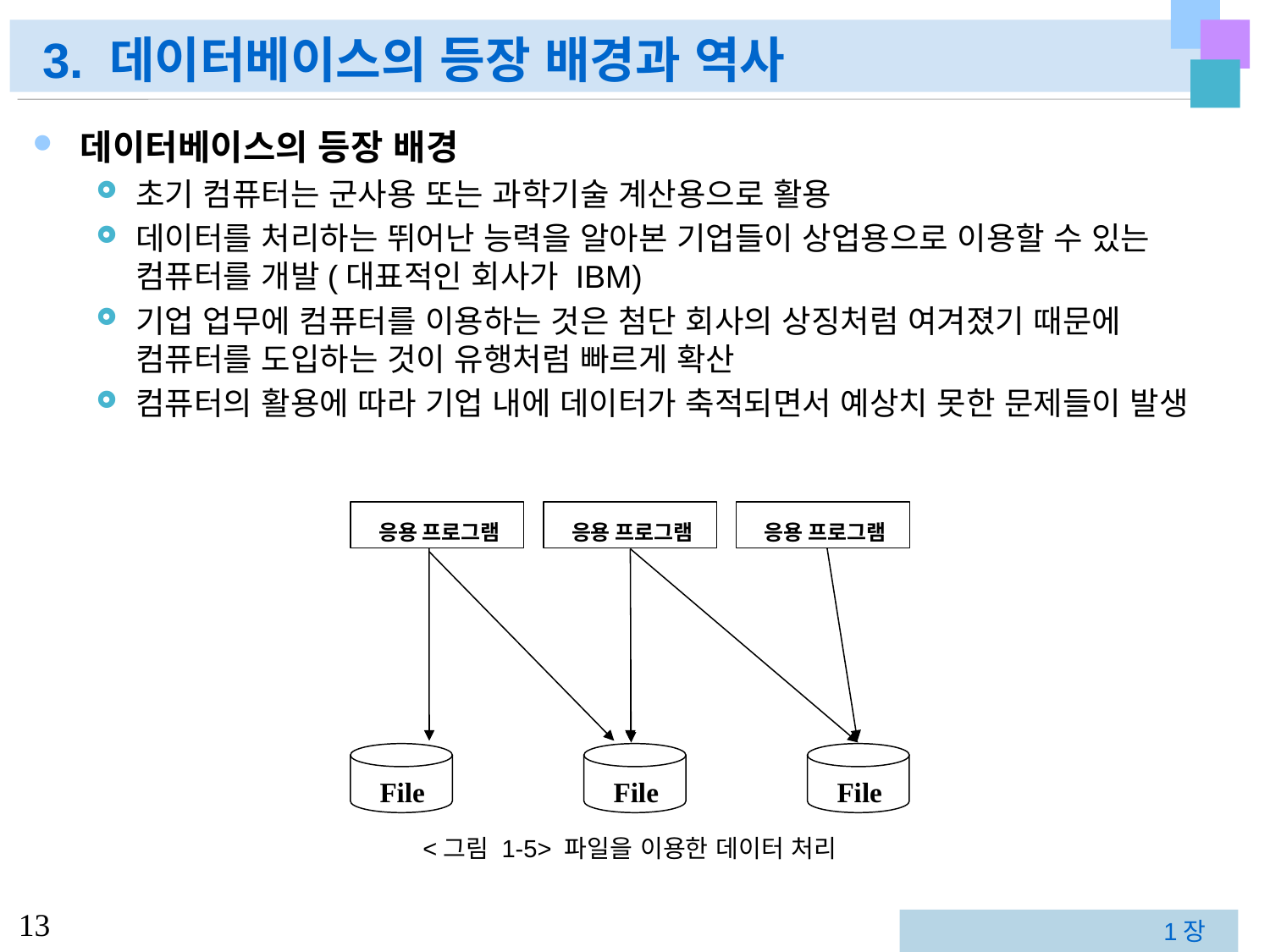

# 3. 데이터베이스의 등장 배경과 역사
데이터베이스의 등장 배경
초기 컴퓨터는 군사용 또는 과학기술 계산용으로 활용
데이터를 처리하는 뛰어난 능력을 알아본 기업들이 상업용으로 이용할 수 있는 컴퓨터를 개발(대표적인 회사가 IBM)
기업 업무에 컴퓨터를 이용하는 것은 첨단 회사의 상징처럼 여겨졌기 때문에 컴퓨터를 도입하는 것이 유행처럼 빠르게 확산
컴퓨터의 활용에 따라 기업 내에 데이터가 축적되면서 예상치 못한 문제들이 발생

응용 프로그램
응용 프로그램
응용 프로그램

File
File
File
<그림 1-5> 파일을 이용한 데이터 처리
1장